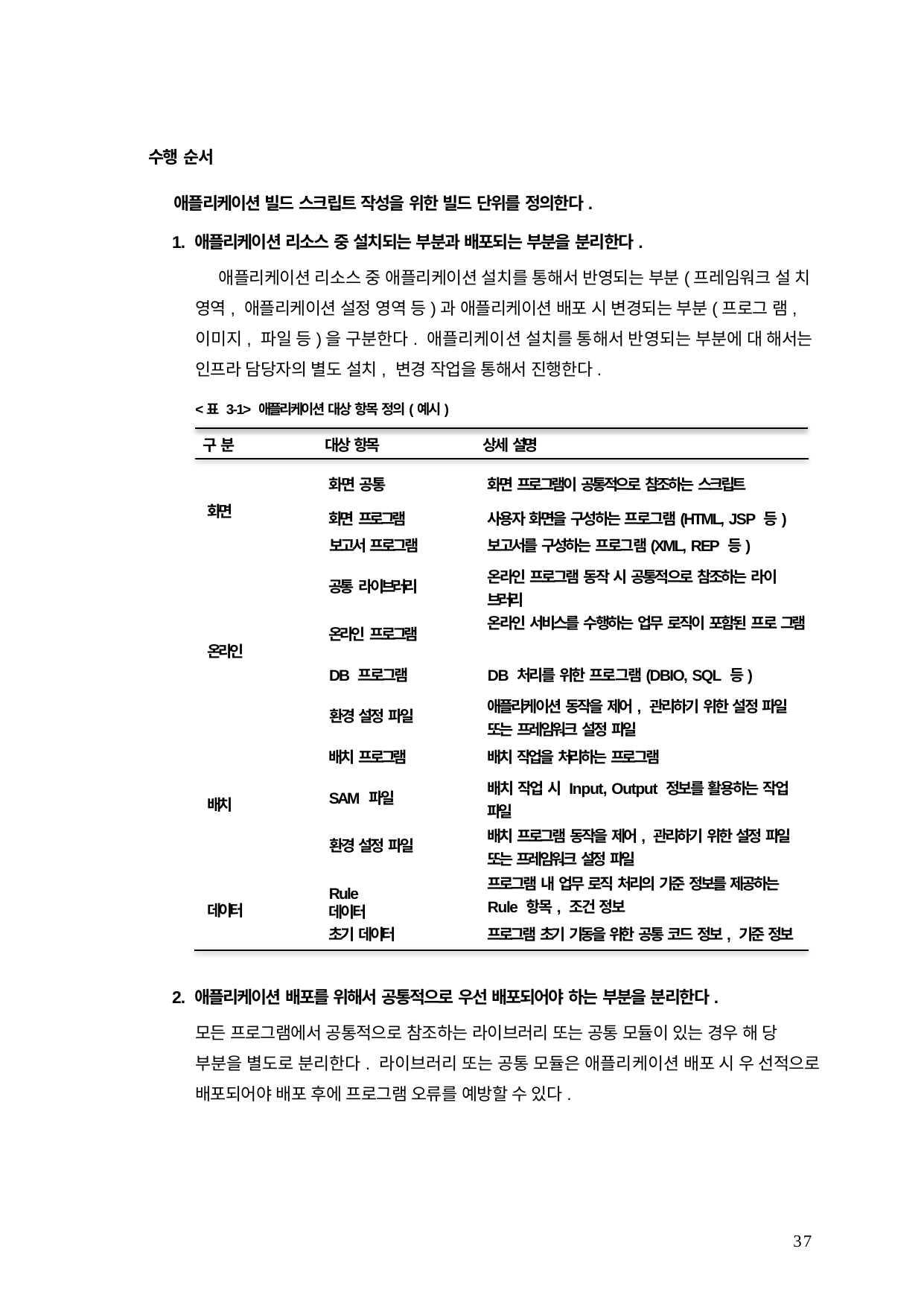

수행 순서

애플리케이션 빌드 스크립트 작성을 위한 빌드 단위를 정의한다.

1. 애플리케이션 리소스 중 설치되는 부분과 배포되는 부분을 분리한다.
애플리케이션 리소스 중 애플리케이션 설치를 통해서 반영되는 부분(프레임워크 설 치 영역, 애플리케이션 설정 영역 등)과 애플리케이션 배포 시 변경되는 부분(프로그 램, 이미지, 파일 등)을 구분한다. 애플리케이션 설치를 통해서 반영되는 부분에 대 해서는 인프라 담당자의 별도 설치, 변경 작업을 통해서 진행한다.

<표 3-1> 애플리케이션 대상 항목 정의(예시)

구 분	대상 항목	상세 설명

화면 공통
화면 프로그램
화면 프로그램이 공통적으로 참조하는 스크립트
사용자 화면을 구성하는 프로그램(HTML, JSP 등)
화면
보고서 프로그램	보고서를 구성하는 프로그램(XML, REP 등)
온라인 프로그램 동작 시 공통적으로 참조하는 라이 브러리
온라인 서비스를 수행하는 업무 로직이 포함된 프로 그램
공통 라이브러리

온라인 프로그램
온라인
DB 프로그램	DB 처리를 위한 프로그램(DBIO, SQL 등)
애플리케이션 동작을 제어, 관리하기 위한 설정 파일 또는 프레임워크 설정 파일
환경 설정 파일
배치 프로그램

SAM 파일
배치 작업을 처리하는 프로그램

배치 작업 시 Input, Output 정보를 활용하는 작업 파일
배치
배치 프로그램 동작을 제어, 관리하기 위한 설정 파일 또는 프레임워크 설정 파일
환경 설정 파일
프로그램 내 업무 로직 처리의 기준 정보를 제공하는 Rule 항목, 조건 정보
Rule 데이터
데이터
초기 데이터	프로그램 초기 기동을 위한 공통 코드 정보, 기준 정보

2. 애플리케이션 배포를 위해서 공통적으로 우선 배포되어야 하는 부분을 분리한다.
모든 프로그램에서 공통적으로 참조하는 라이브러리 또는 공통 모듈이 있는 경우 해 당 부분을 별도로 분리한다. 라이브러리 또는 공통 모듈은 애플리케이션 배포 시 우 선적으로 배포되어야 배포 후에 프로그램 오류를 예방할 수 있다.

37